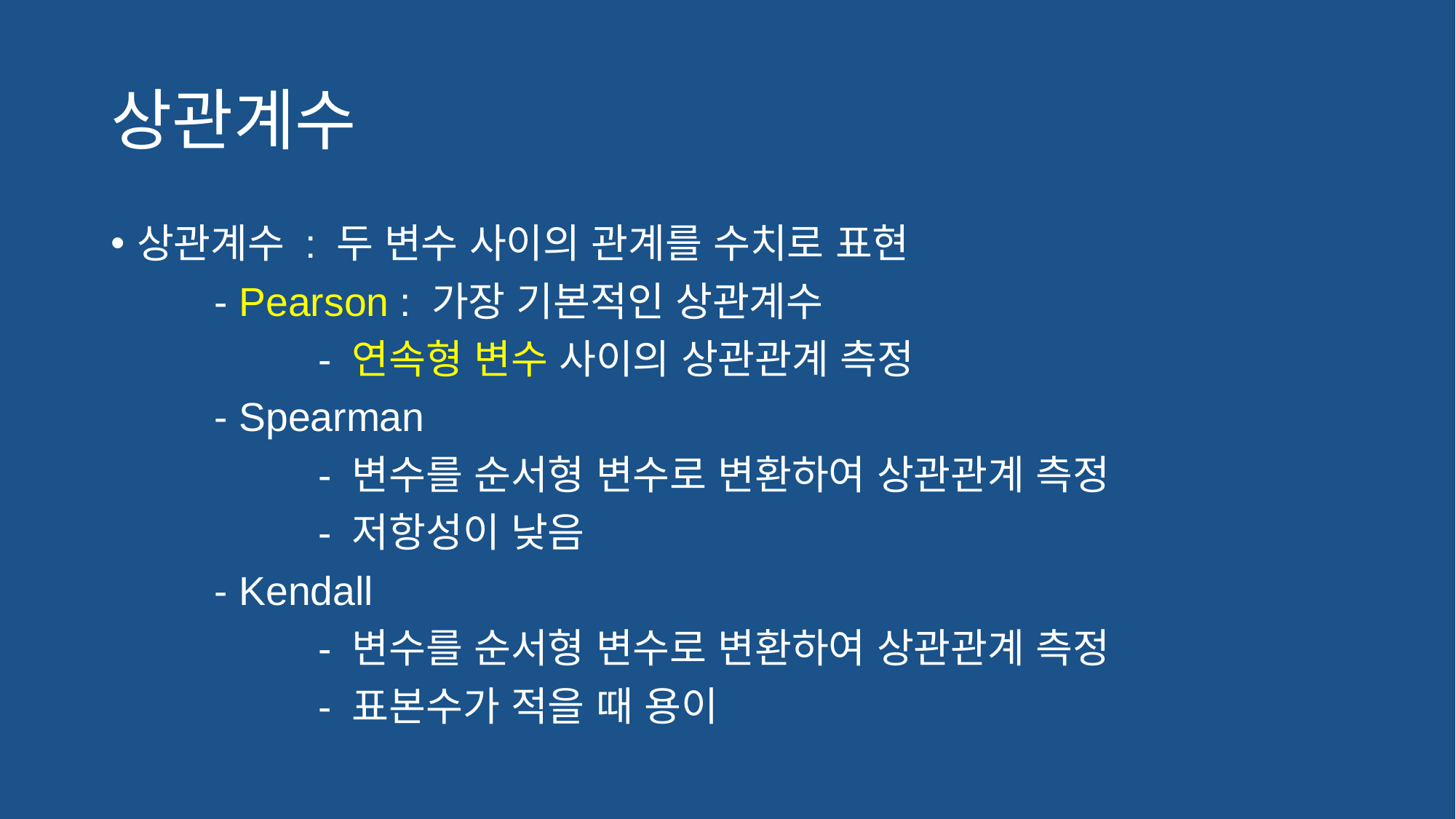

# 상관계수
상관계수 : 두 변수 사이의 관계를 수치로 표현
	- Pearson : 가장 기본적인 상관계수
		- 연속형 변수 사이의 상관관계 측정
	- Spearman
		- 변수를 순서형 변수로 변환하여 상관관계 측정
		- 저항성이 낮음
	- Kendall
		- 변수를 순서형 변수로 변환하여 상관관계 측정
		- 표본수가 적을 때 용이